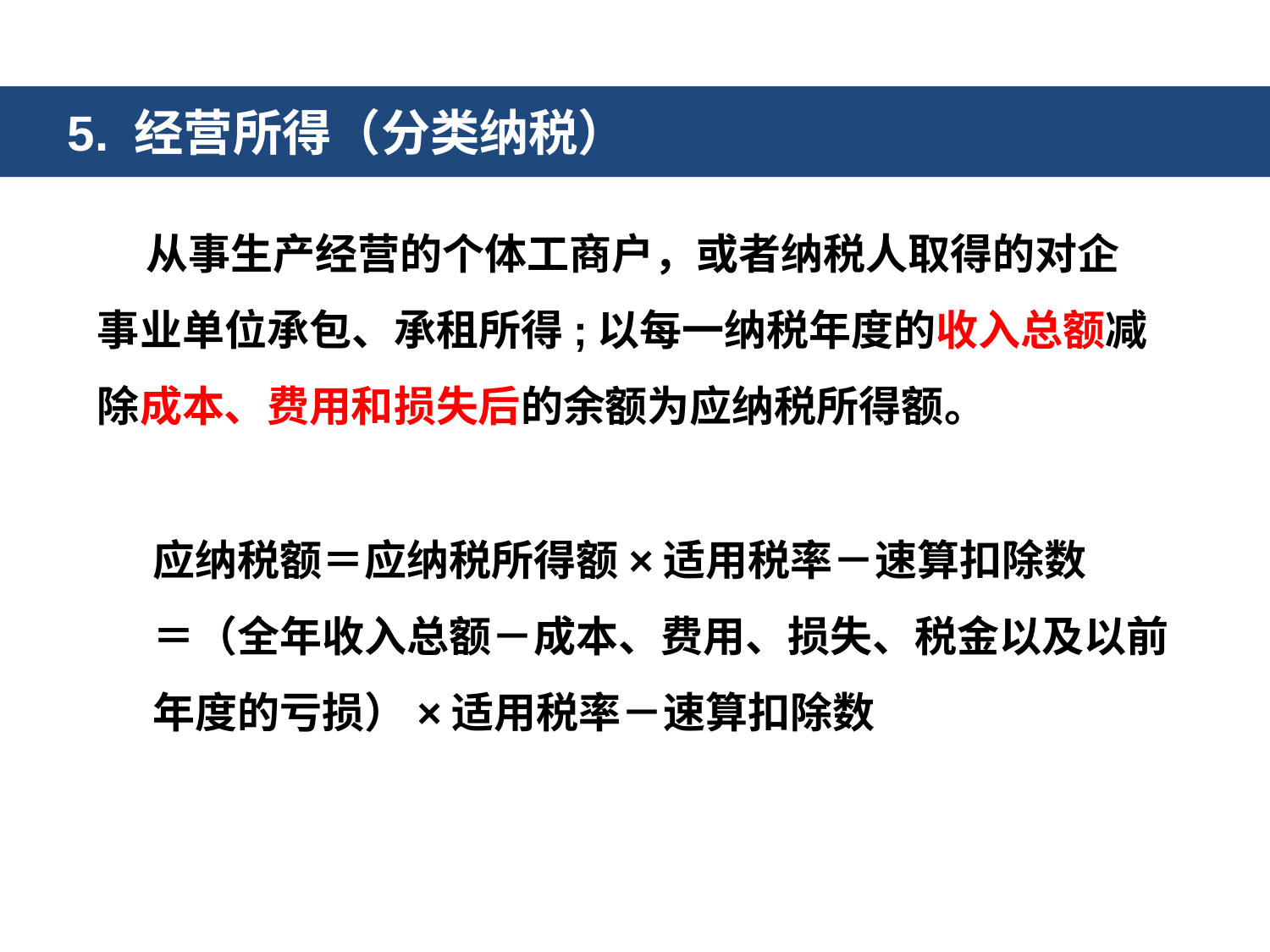

5. 经营所得（分类纳税）
    从事生产经营的个体工商户，或者纳税人取得的对企事业单位承包、承租所得;以每一纳税年度的收入总额减除成本、费用和损失后的余额为应纳税所得额。
应纳税额＝应纳税所得额×适用税率－速算扣除数
＝（全年收入总额－成本、费用、损失、税金以及以前年度的亏损）×适用税率－速算扣除数